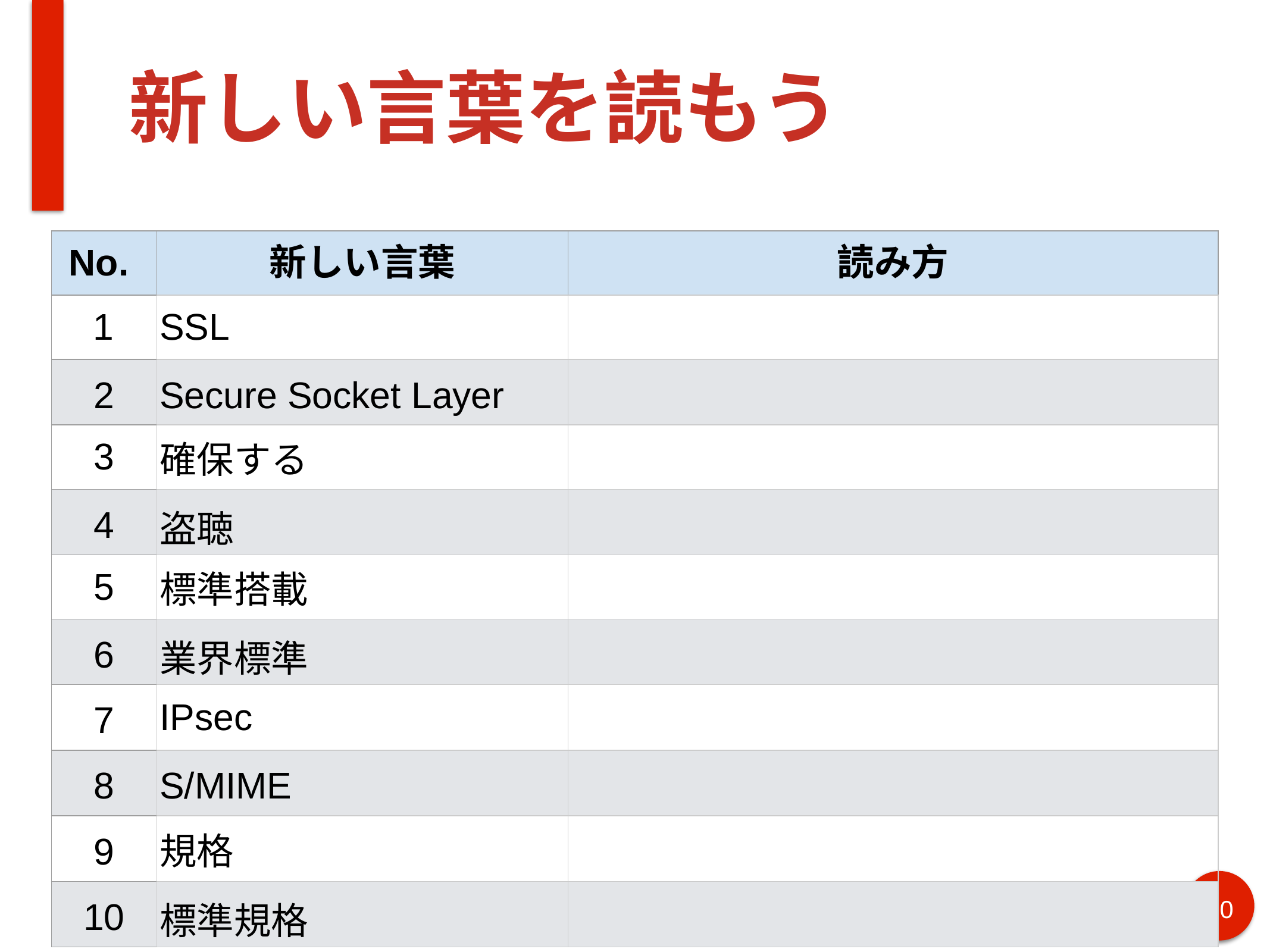

# 新しい言葉を読もう
| No. | 新しい言葉 | 読み方 |
| --- | --- | --- |
| 1 | SSL |  |
| 2 | Secure Socket Layer |  |
| 3 | 確保する |  |
| 4 | 盗聴 |  |
| 5 | 標準搭載 |  |
| 6 | 業界標準 |  |
| 7 | IPsec |  |
| 8 | S/MIME |  |
| 9 | 規格 |  |
| 10 | 標準規格 |  |
50